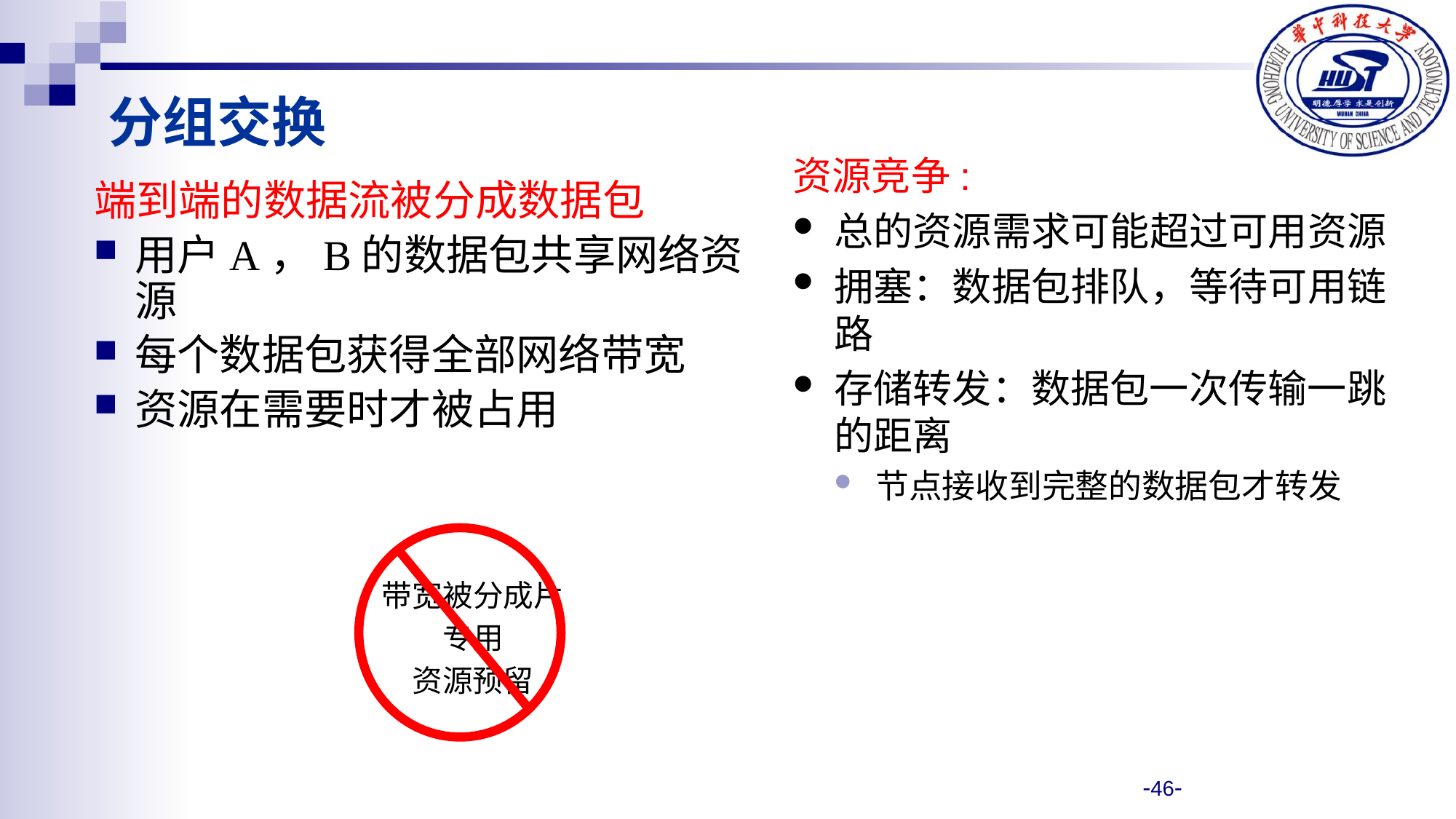

分组交换
资源竞争:
总的资源需求可能超过可用资源
拥塞：数据包排队，等待可用链路
存储转发：数据包一次传输一跳的距离
节点接收到完整的数据包才转发

端到端的数据流被分成数据包
用户A，B的数据包共享网络资源
每个数据包获得全部网络带宽
资源在需要时才被占用

带宽被分成片
专用
资源预留
-46-